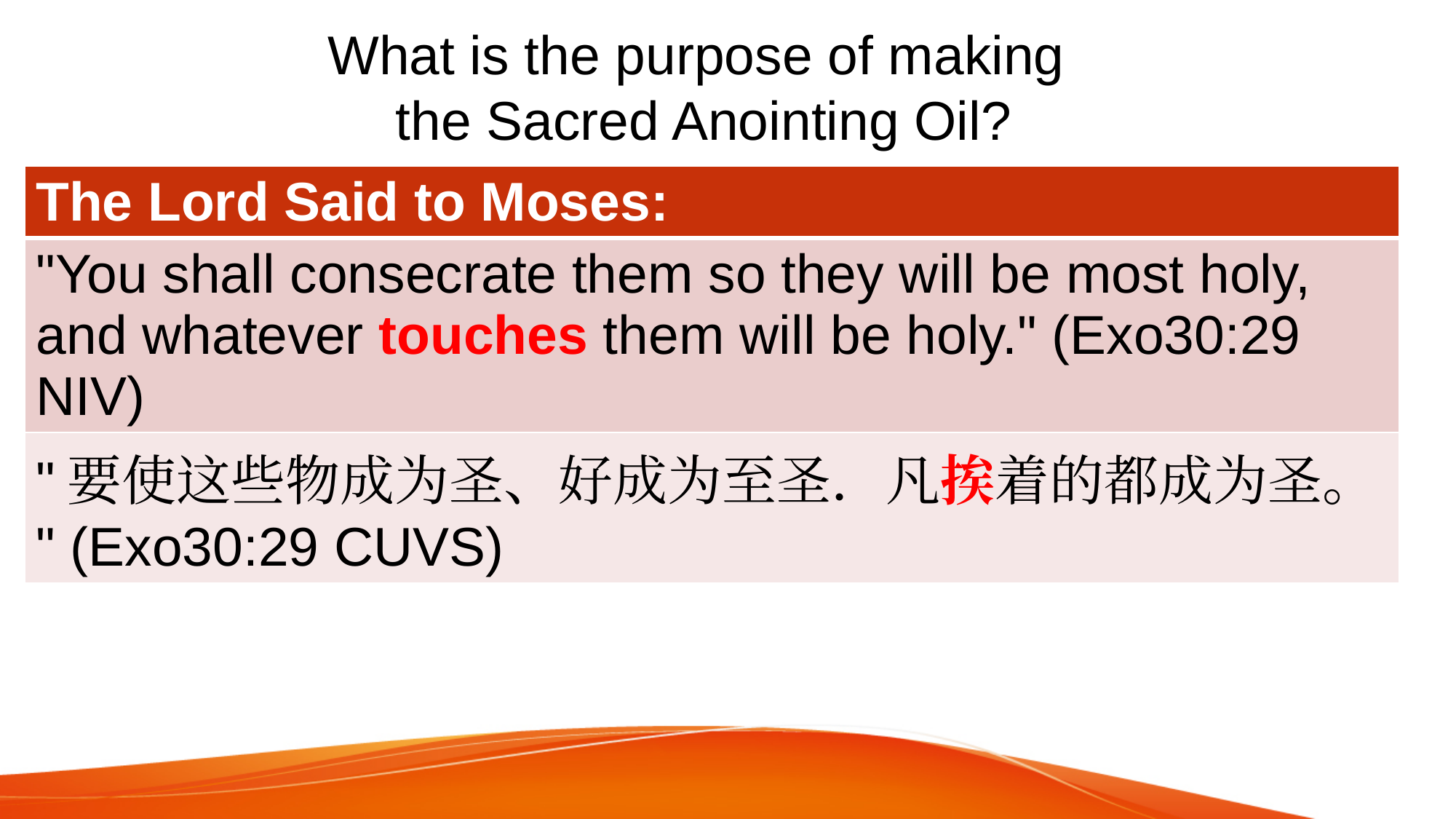

# What is the purpose of making the Sacred Anointing Oil?
| The Lord Said to Moses: |
| --- |
| "You shall consecrate them so they will be most holy, and whatever touches them will be holy." (Exo30:29 NIV) |
| "要使这些物成为圣、好成为至圣．凡挨着的都成为圣。" (Exo30:29 CUVS) |